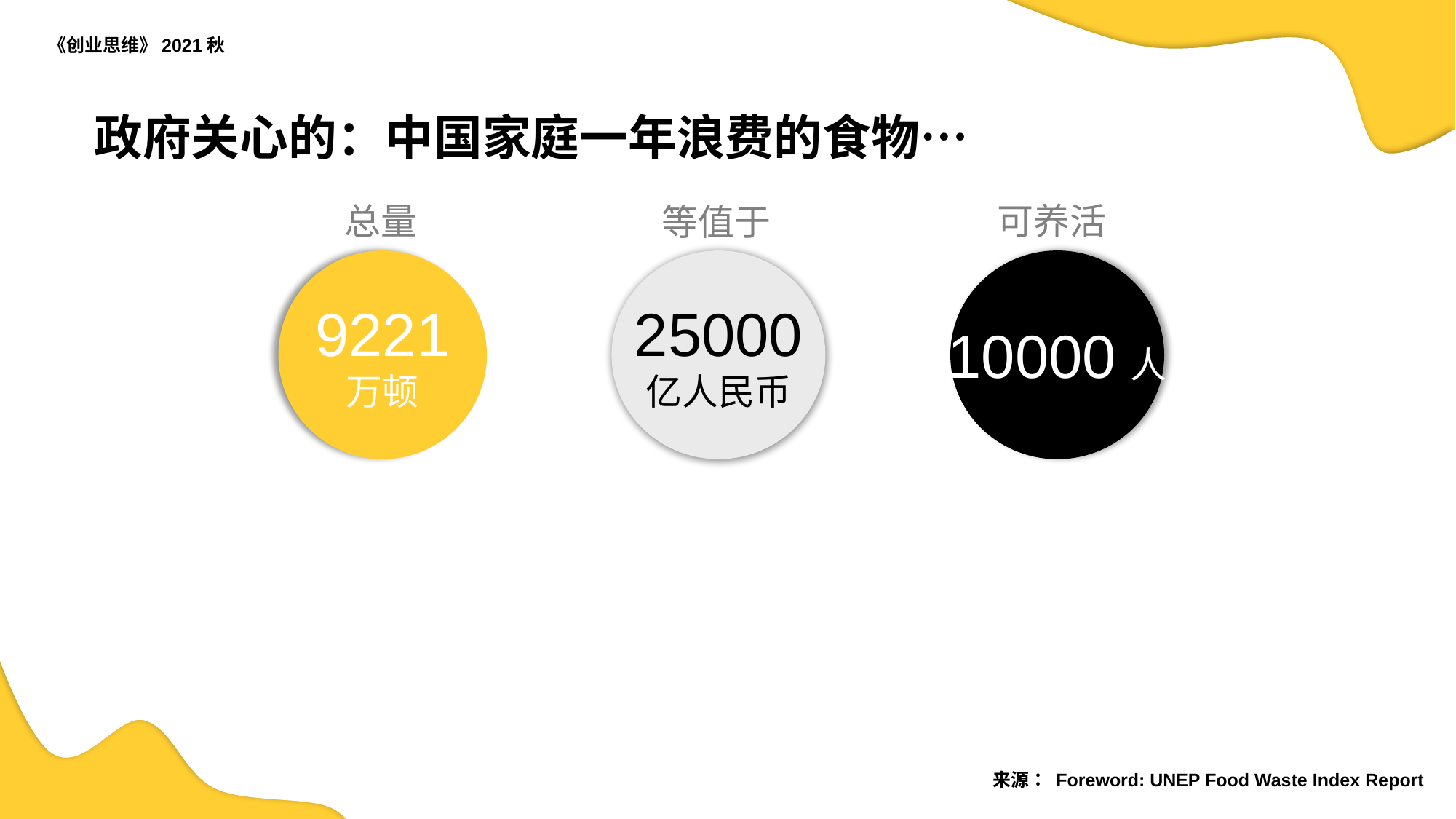

《创业思维》2021秋
政府关心的：中国家庭一年浪费的食物…
总量
可养活
等值于

9221
万顿

25000
亿人民币

10000人

 来源： Foreword: UNEP Food Waste Index Report